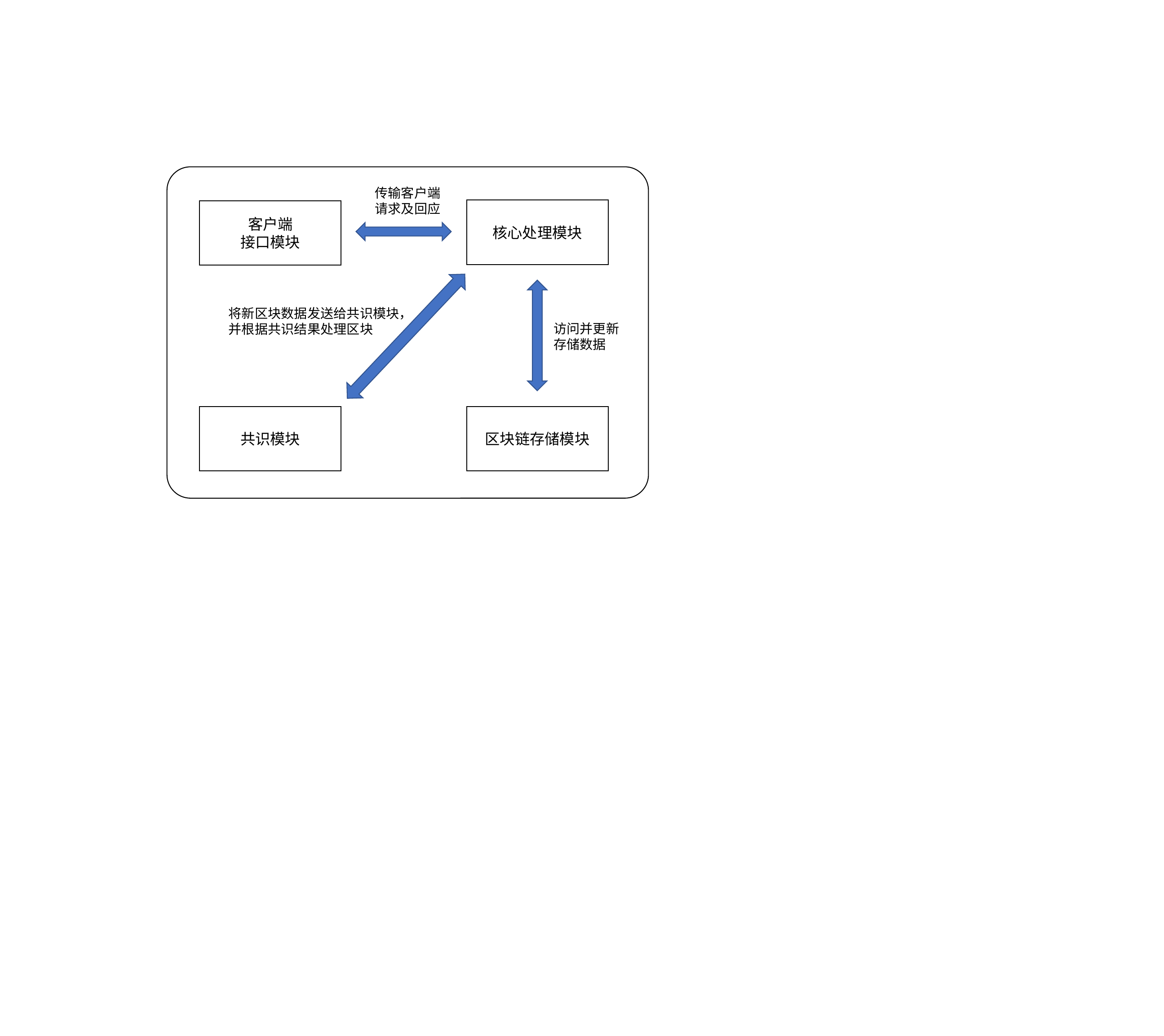

传输客户端
请求及回应

核心处理模块
客户端
接口模块

将新区块数据发送给共识模块，
并根据共识结果处理区块
访问并更新
存储数据
共识模块
区块链存储模块